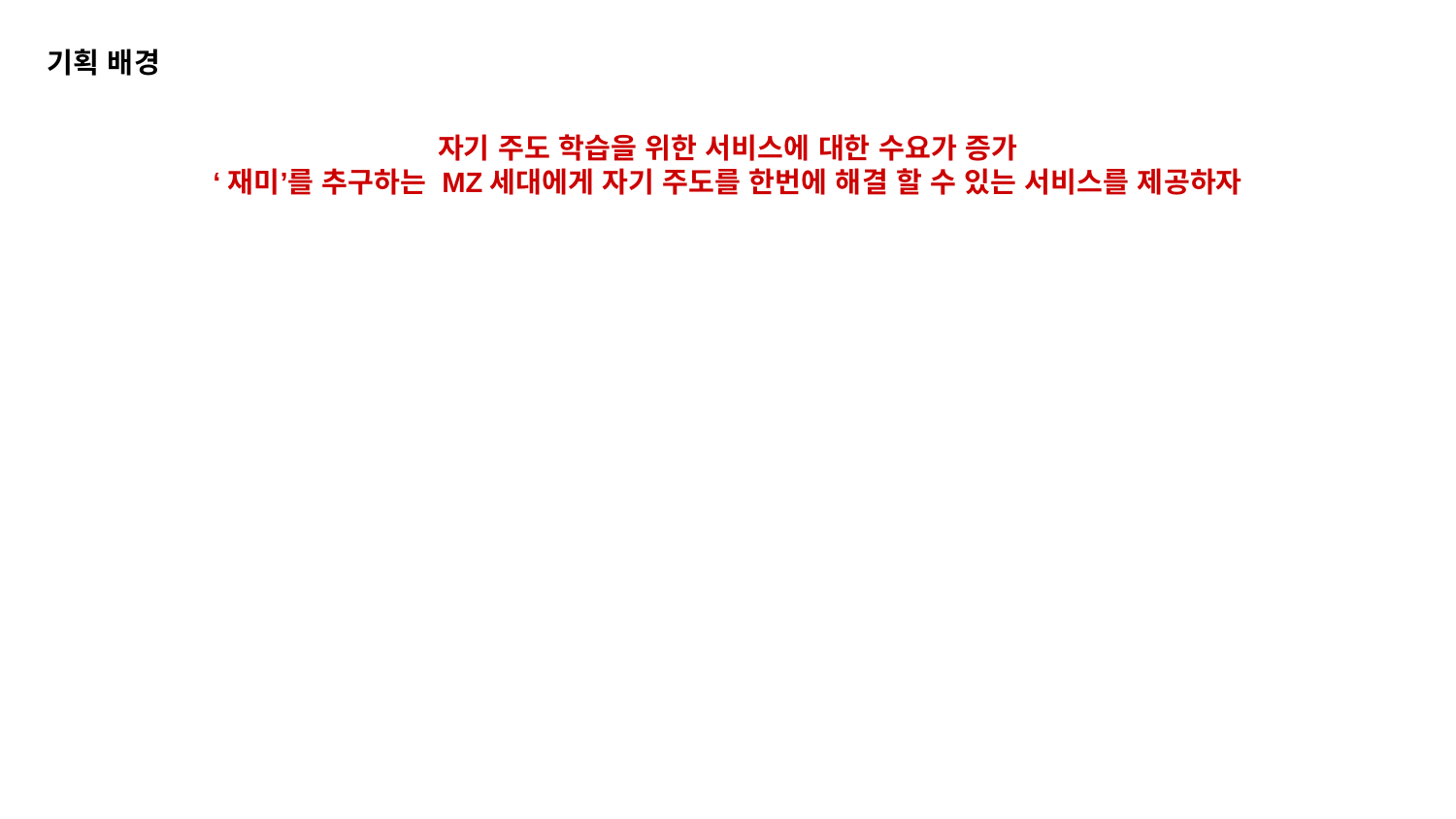

기획 배경
자기 주도 학습을 위한 서비스에 대한 수요가 증가
‘재미’를 추구하는 MZ세대에게 자기 주도를 한번에 해결 할 수 있는 서비스를 제공하자